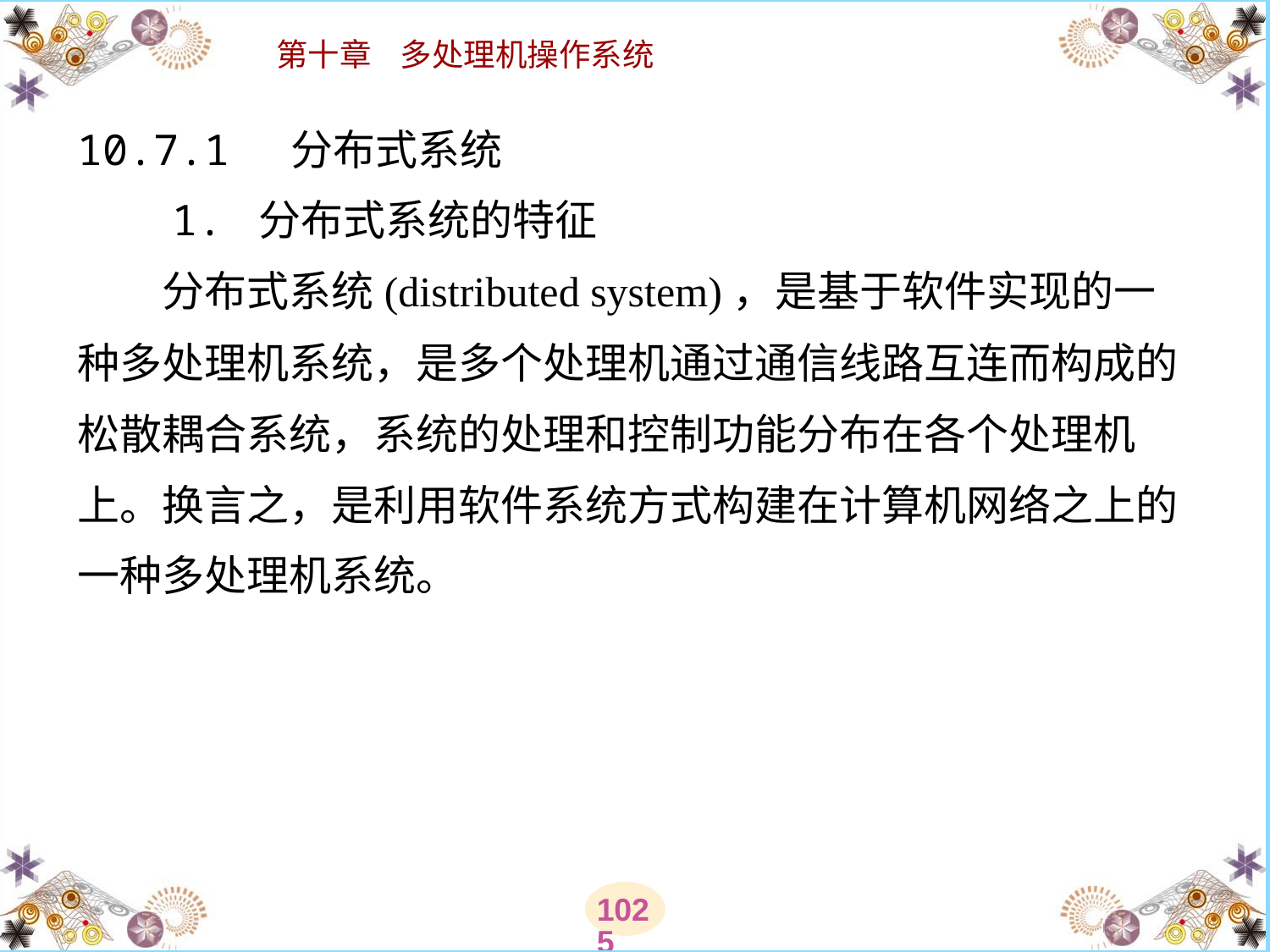

# 10.7.1  分布式系统 　　1. 分布式系统的特征 　　分布式系统(distributed system)，是基于软件实现的一种多处理机系统，是多个处理机通过通信线路互连而构成的松散耦合系统，系统的处理和控制功能分布在各个处理机上。换言之，是利用软件系统方式构建在计算机网络之上的一种多处理机系统。